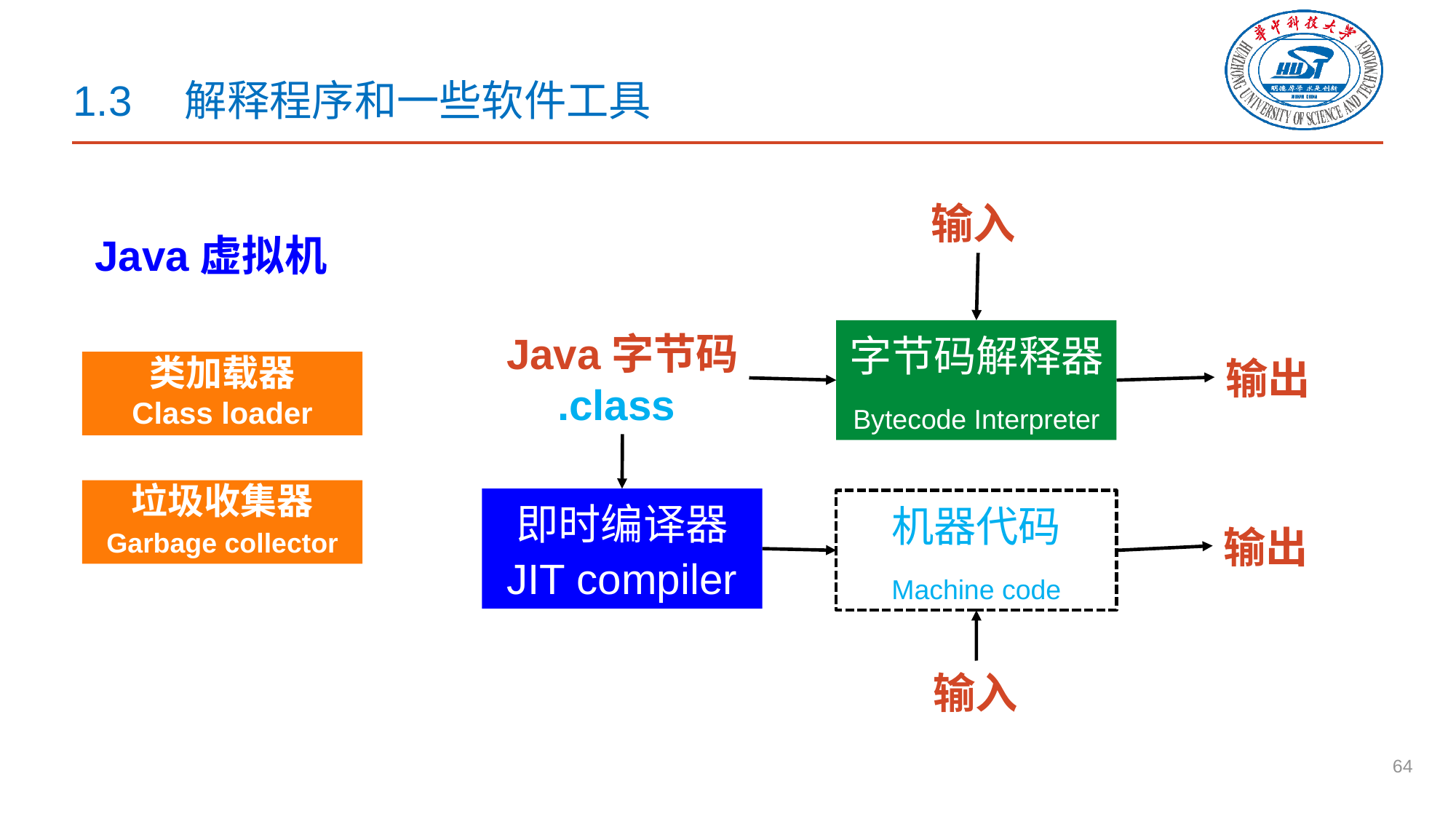

# 1.3　解释程序和一些软件工具
输入
Java虚拟机
字节码解释器
Bytecode Interpreter
Java字节码
.class
输出
类加载器
Class loader
垃圾收集器
Garbage collector
即时编译器
JIT compiler
机器代码
Machine code
输出
输入
64